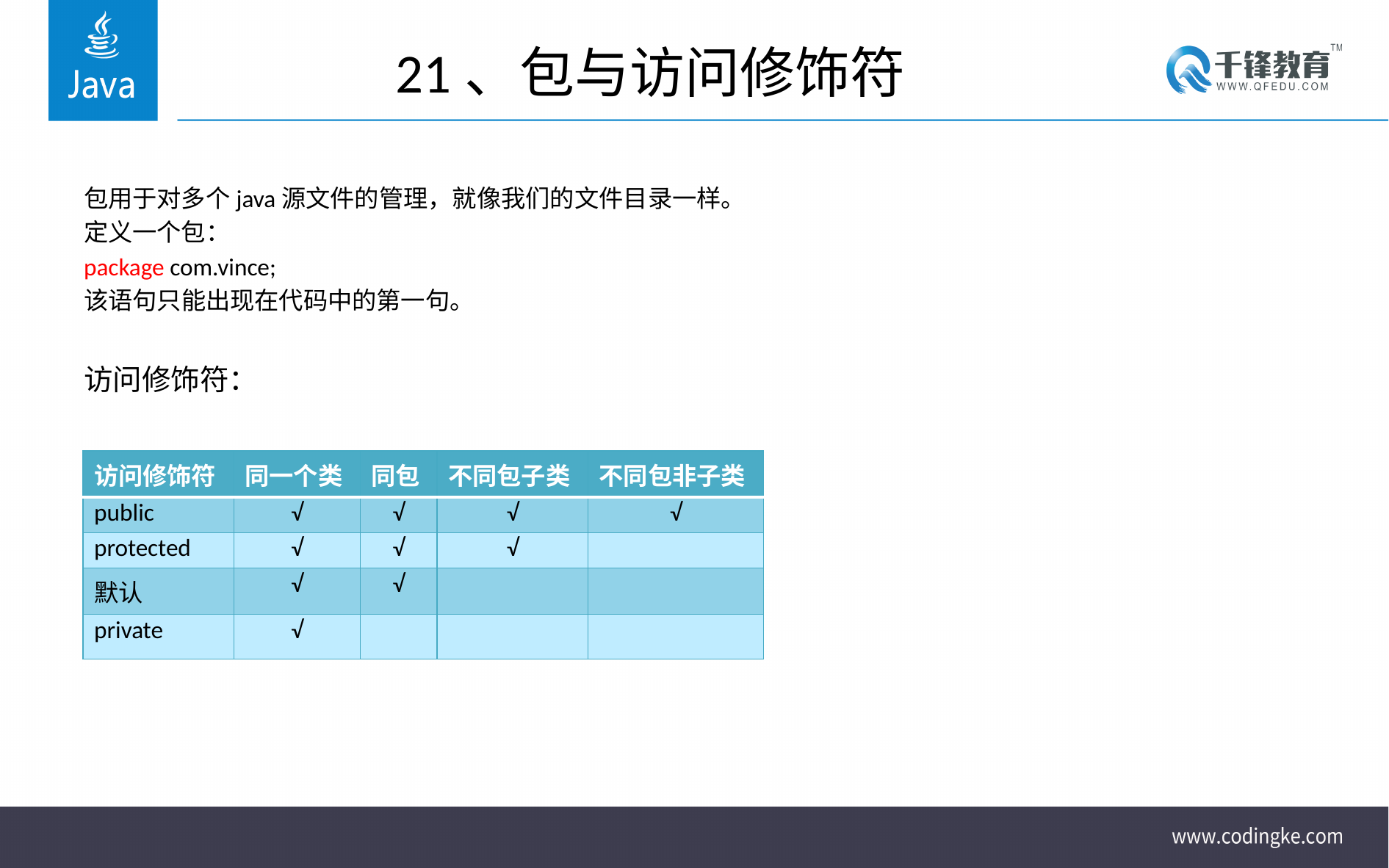

# 21、包与访问修饰符
包用于对多个java源文件的管理，就像我们的文件目录一样。
定义一个包：
package com.vince;
该语句只能出现在代码中的第一句。

访问修饰符：
| 访问修饰符 | 同一个类 | 同包 | 不同包子类 | 不同包非子类 |
| --- | --- | --- | --- | --- |
| public | √ | √ | √ | √ |
| protected | √ | √ | √ |  |
| 默认 | √ | √ |  |  |
| private | √ |  |  |  |